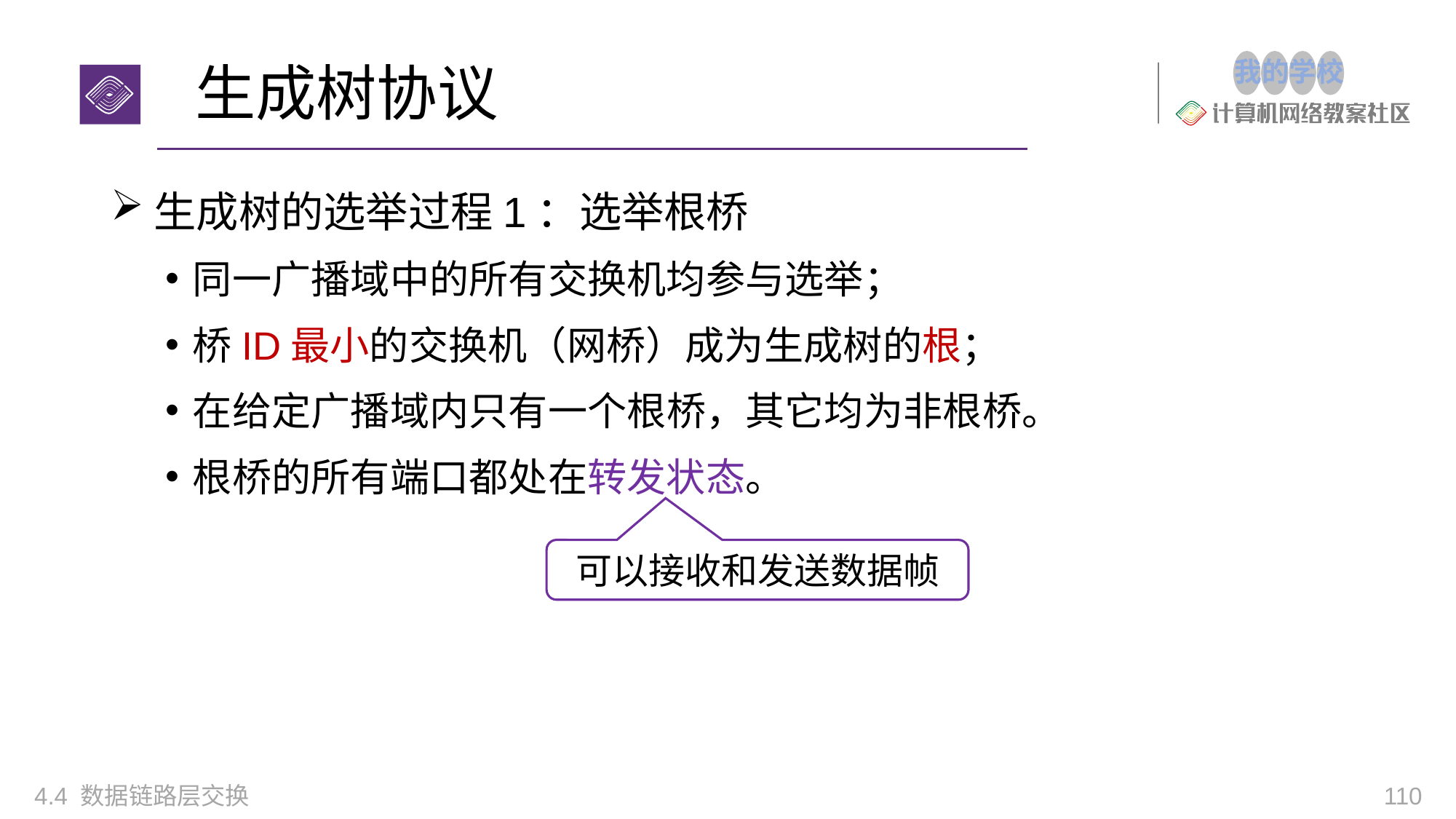

# 生成树协议
生成树的选举过程1：选举根桥
同一广播域中的所有交换机均参与选举；
桥ID最小的交换机（网桥）成为生成树的根；
在给定广播域内只有一个根桥，其它均为非根桥。
根桥的所有端口都处在转发状态。

可以接收和发送数据帧
4.4 数据链路层交换
110